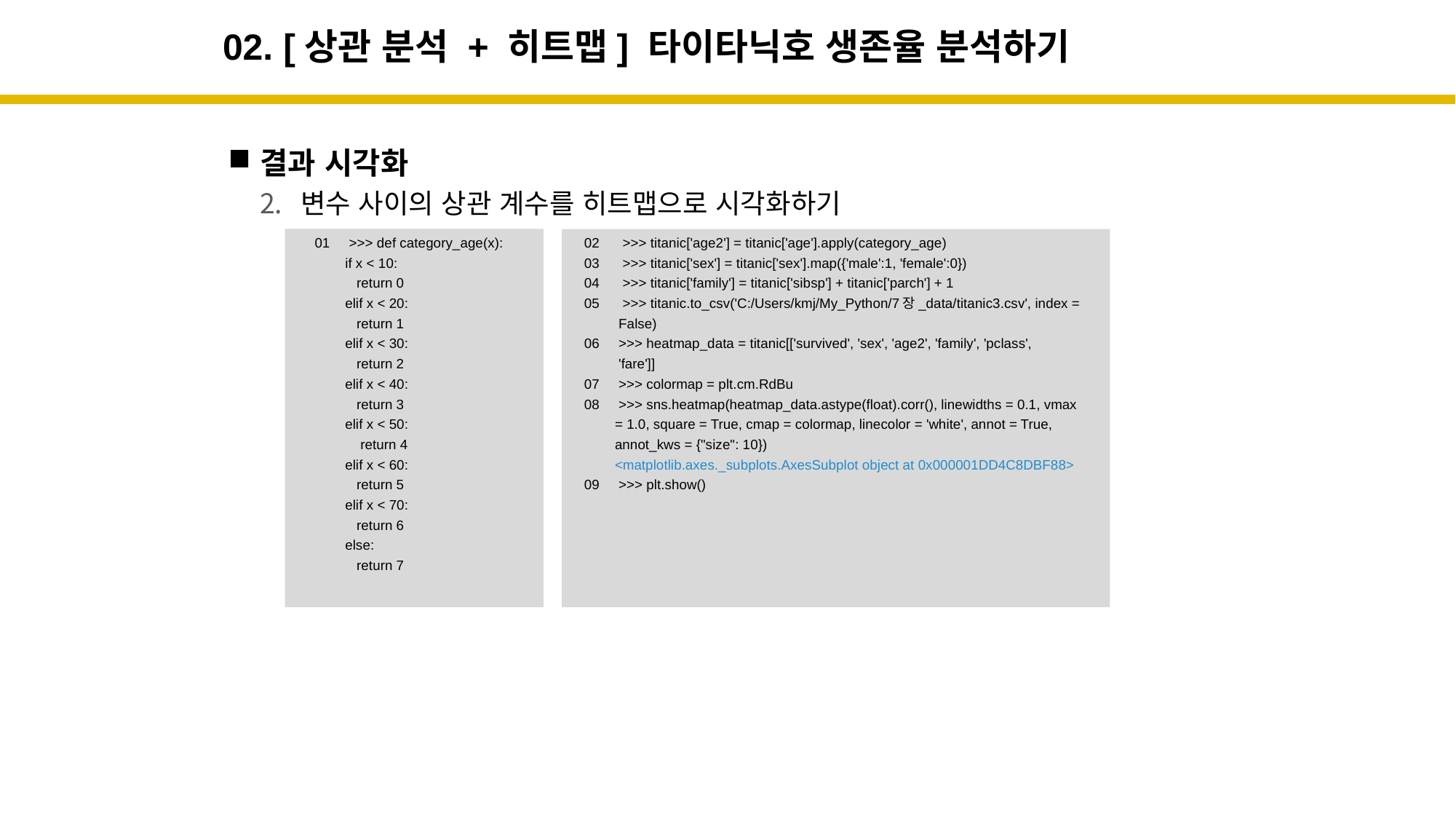

# 02. [상관 분석 + 히트맵] 타이타닉호 생존율 분석하기
결과 시각화
변수 사이의 상관 계수를 히트맵으로 시각화하기

01     >>> def category_age(x):
        if x < 10:
           return 0
        elif x < 20:
           return 1
        elif x < 30:
           return 2
        elif x < 40:
           return 3
        elif x < 50:
            return 4
        elif x < 60:
           return 5
        elif x < 70:
           return 6
        else:
           return 7
02      >>> titanic['age2'] = titanic['age'].apply(category_age)
03      >>> titanic['sex'] = titanic['sex'].map({'male':1, 'female':0})
04      >>> titanic['family'] = titanic['sibsp'] + titanic['parch'] + 1
05      >>> titanic.to_csv('C:/Users/kmj/My_Python/7장_data/titanic3.csv', index =
         False)
06     >>> heatmap_data = titanic[['survived', 'sex', 'age2', 'family', 'pclass',
         'fare']]
07     >>> colormap = plt.cm.RdBu
08     >>> sns.heatmap(heatmap_data.astype(float).corr(), linewidths = 0.1, vmax
        = 1.0, square = True, cmap = colormap, linecolor = 'white', annot = True,
        annot_kws = {"size": 10})
        <matplotlib.axes._subplots.AxesSubplot object at 0x000001DD4C8DBF88>
09     >>> plt.show()